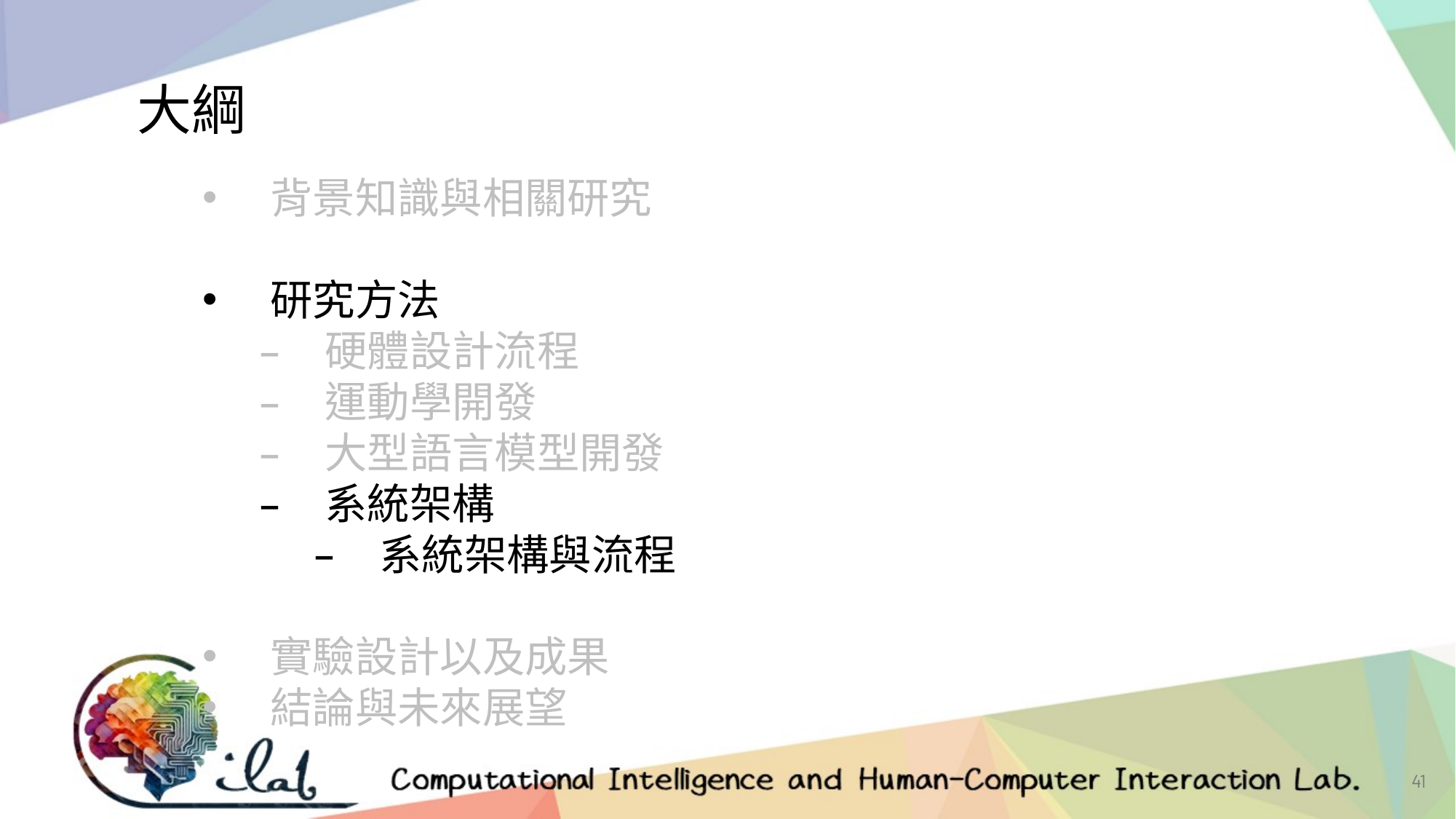

大綱
背景知識與相關研究

研究方法
硬體設計流程
運動學開發
大型語言模型開發
系統架構
系統架構與流程

實驗設計以及成果
結論與未來展望
41